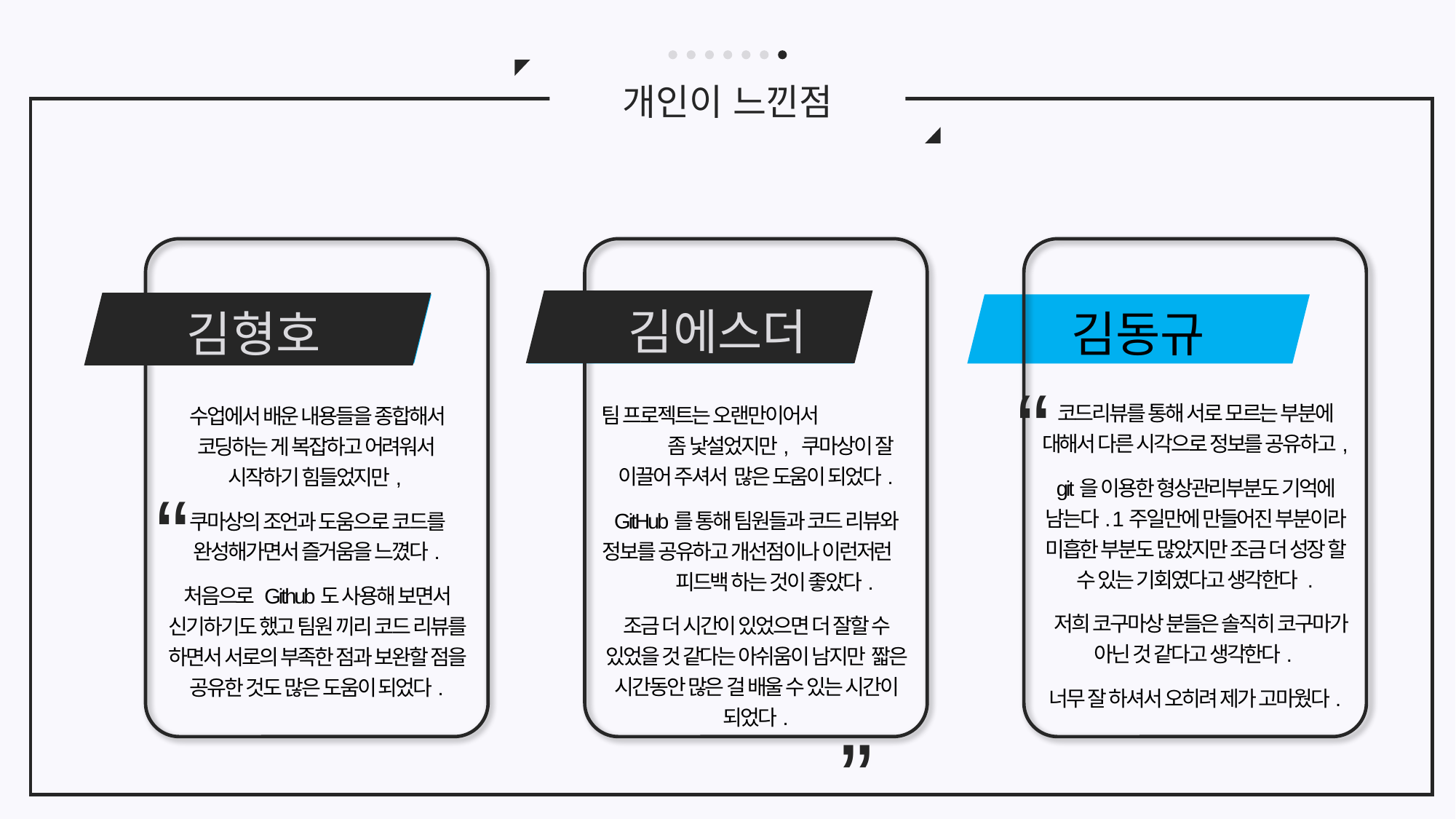

개인이 느낀점

김에스더

김동규

김에스더

김형호

김형호
“
코드리뷰를 통해 서로 모르는 부분에 대해서 다른 시각으로 정보를 공유하고,
git을 이용한 형상관리부분도 기억에 남는다. 1주일만에 만들어진 부분이라 미흡한 부분도 많았지만 조금 더 성장 할 수 있는 기회였다고 생각한다 .
 저희 코구마상 분들은 솔직히 코구마가 아닌 것 같다고 생각한다.
너무 잘 하셔서 오히려 제가 고마웠다.
팀 프로젝트는 오랜만이어서                                       좀 낯설었지만,  쿠마상이 잘 이끌어 주셔서  많은 도움이 되었다.
GitHub를 통해 팀원들과 코드 리뷰와 정보를 공유하고 개선점이나 이런저런                 피드백 하는 것이 좋았다.
조금 더 시간이 있었으면 더 잘할 수 있었을 것 같다는 아쉬움이 남지만  짧은 시간동안 많은 걸 배울 수 있는 시간이 되었다.
수업에서 배운 내용들을 종합해서 코딩하는 게 복잡하고 어려워서 시작하기 힘들었지만,
쿠마상의 조언과 도움으로 코드를 완성해가면서 즐거움을 느꼈다.
처음으로 Github도 사용해 보면서 신기하기도 했고 팀원 끼리 코드 리뷰를 하면서 서로의 부족한 점과 보완할 점을 공유한 것도 많은 도움이 되었다.
“
”